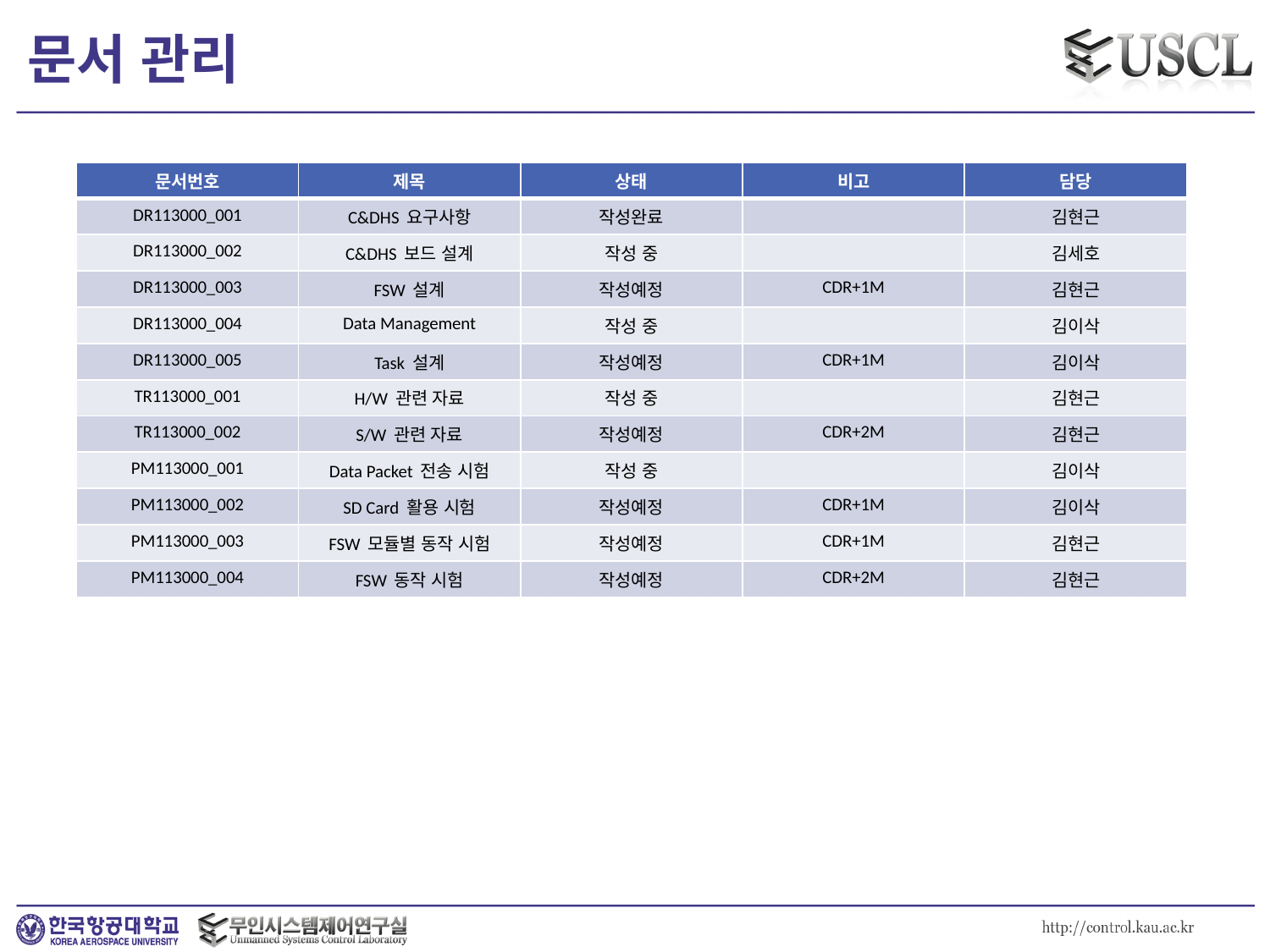

# 문서 관리
| 문서번호 | 제목 | 상태 | 비고 | 담당 |
| --- | --- | --- | --- | --- |
| DR113000\_001 | C&DHS 요구사항 | 작성완료 |  | 김현근 |
| DR113000\_002 | C&DHS 보드 설계 | 작성 중 |  | 김세호 |
| DR113000\_003 | FSW 설계 | 작성예정 | CDR+1M | 김현근 |
| DR113000\_004 | Data Management | 작성 중 |  | 김이삭 |
| DR113000\_005 | Task 설계 | 작성예정 | CDR+1M | 김이삭 |
| TR113000\_001 | H/W 관련 자료 | 작성 중 |  | 김현근 |
| TR113000\_002 | S/W 관련 자료 | 작성예정 | CDR+2M | 김현근 |
| PM113000\_001 | Data Packet 전송 시험 | 작성 중 |  | 김이삭 |
| PM113000\_002 | SD Card 활용 시험 | 작성예정 | CDR+1M | 김이삭 |
| PM113000\_003 | FSW 모듈별 동작 시험 | 작성예정 | CDR+1M | 김현근 |
| PM113000\_004 | FSW 동작 시험 | 작성예정 | CDR+2M | 김현근 |
23